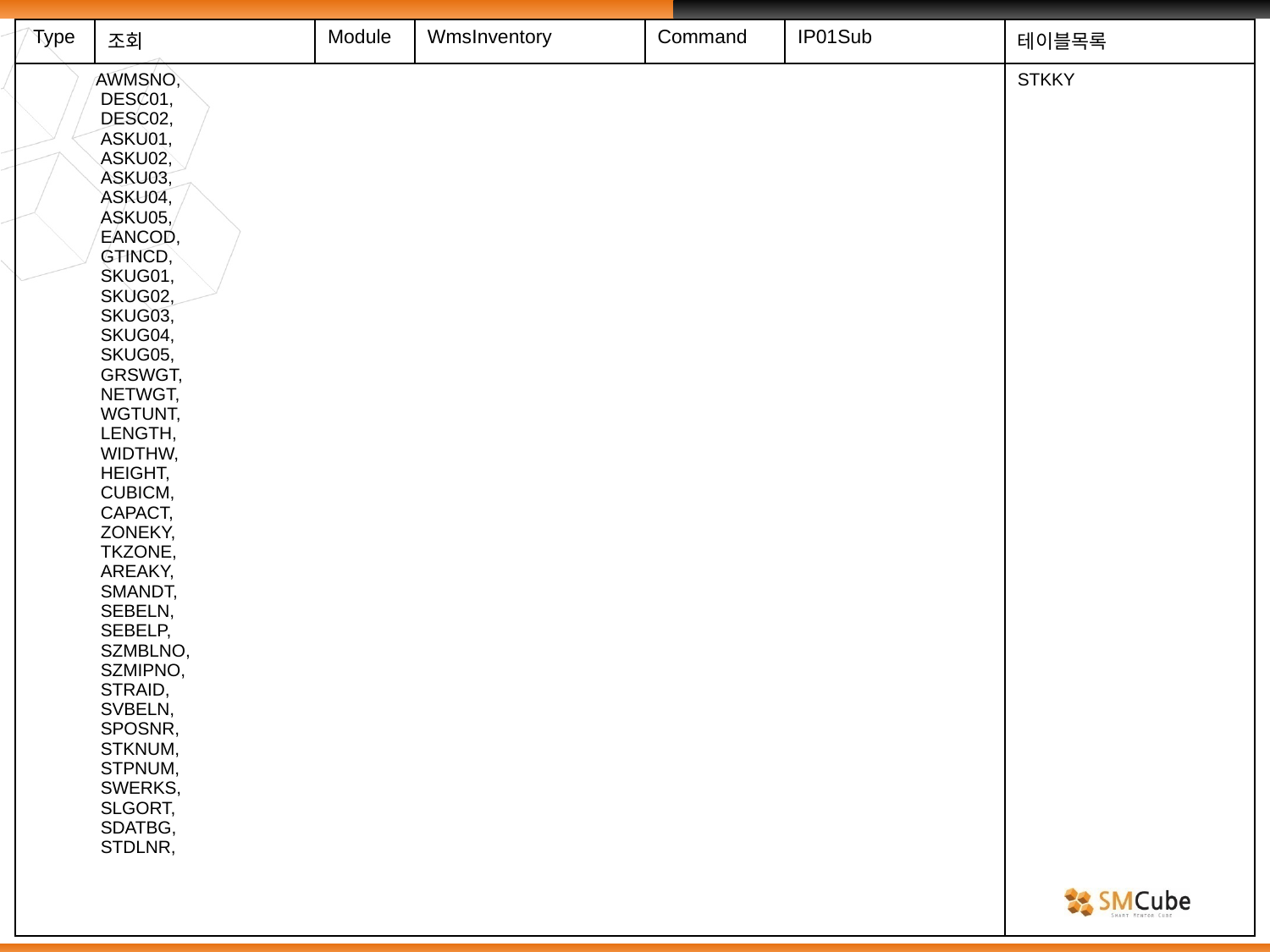

| Type | 조회 | Module | WmsInventory | Command | IP01Sub | 테이블목록 |
| --- | --- | --- | --- | --- | --- | --- |
| AWMSNO, DESC01, DESC02, ASKU01, ASKU02, ASKU03, ASKU04, ASKU05, EANCOD, GTINCD, SKUG01, SKUG02, SKUG03, SKUG04, SKUG05, GRSWGT, NETWGT, WGTUNT, LENGTH, WIDTHW, HEIGHT, CUBICM, CAPACT, ZONEKY, TKZONE, AREAKY, SMANDT, SEBELN, SEBELP, SZMBLNO, SZMIPNO, STRAID, SVBELN, SPOSNR, STKNUM, STPNUM, SWERKS, SLGORT, SDATBG, STDLNR, |  |  |  |  |  | STKKY |